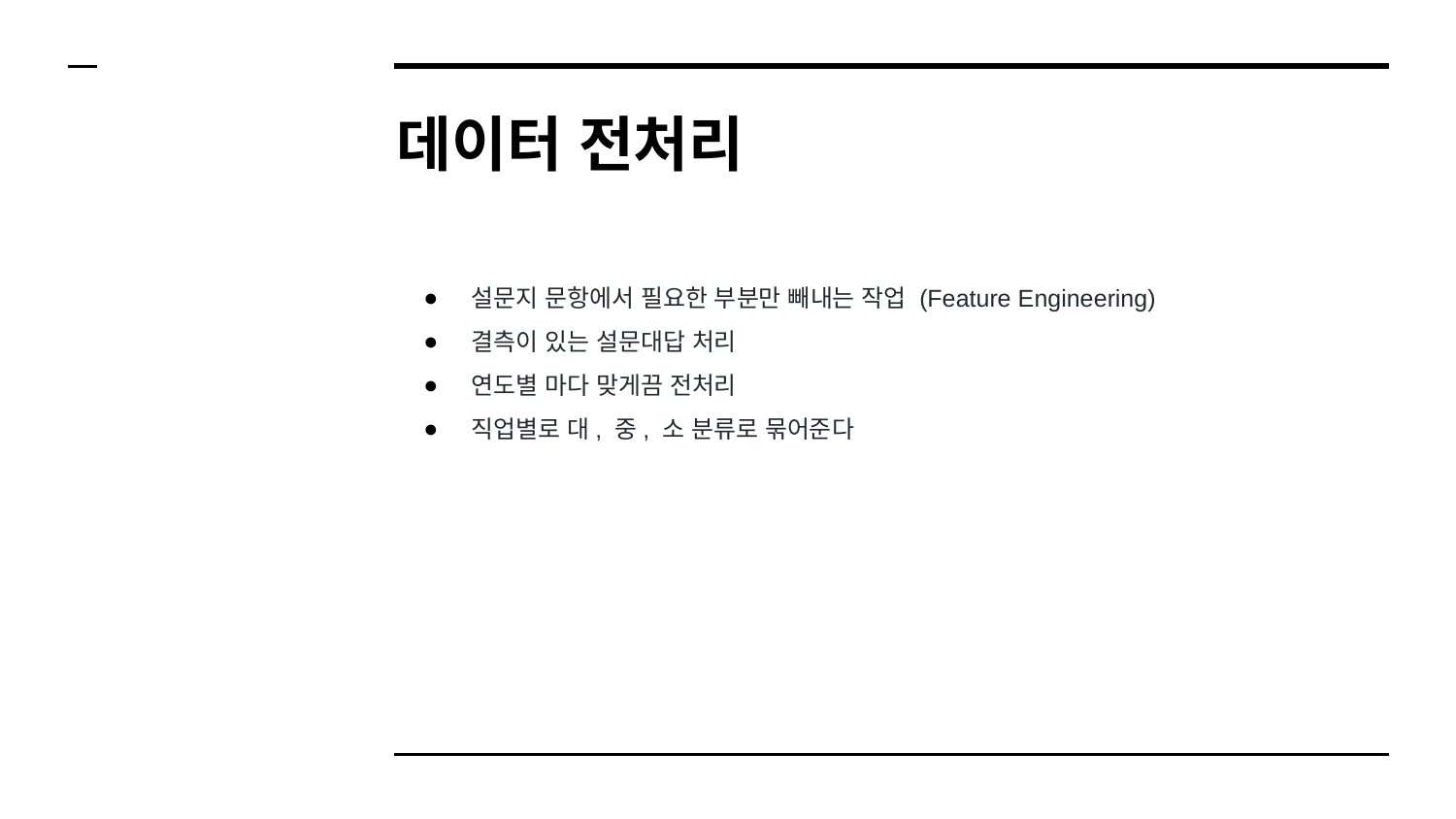

# 데이터 전처리
설문지 문항에서 필요한 부분만 빼내는 작업 (Feature Engineering)
결측이 있는 설문대답 처리
연도별 마다 맞게끔 전처리
직업별로 대, 중, 소 분류로 묶어준다